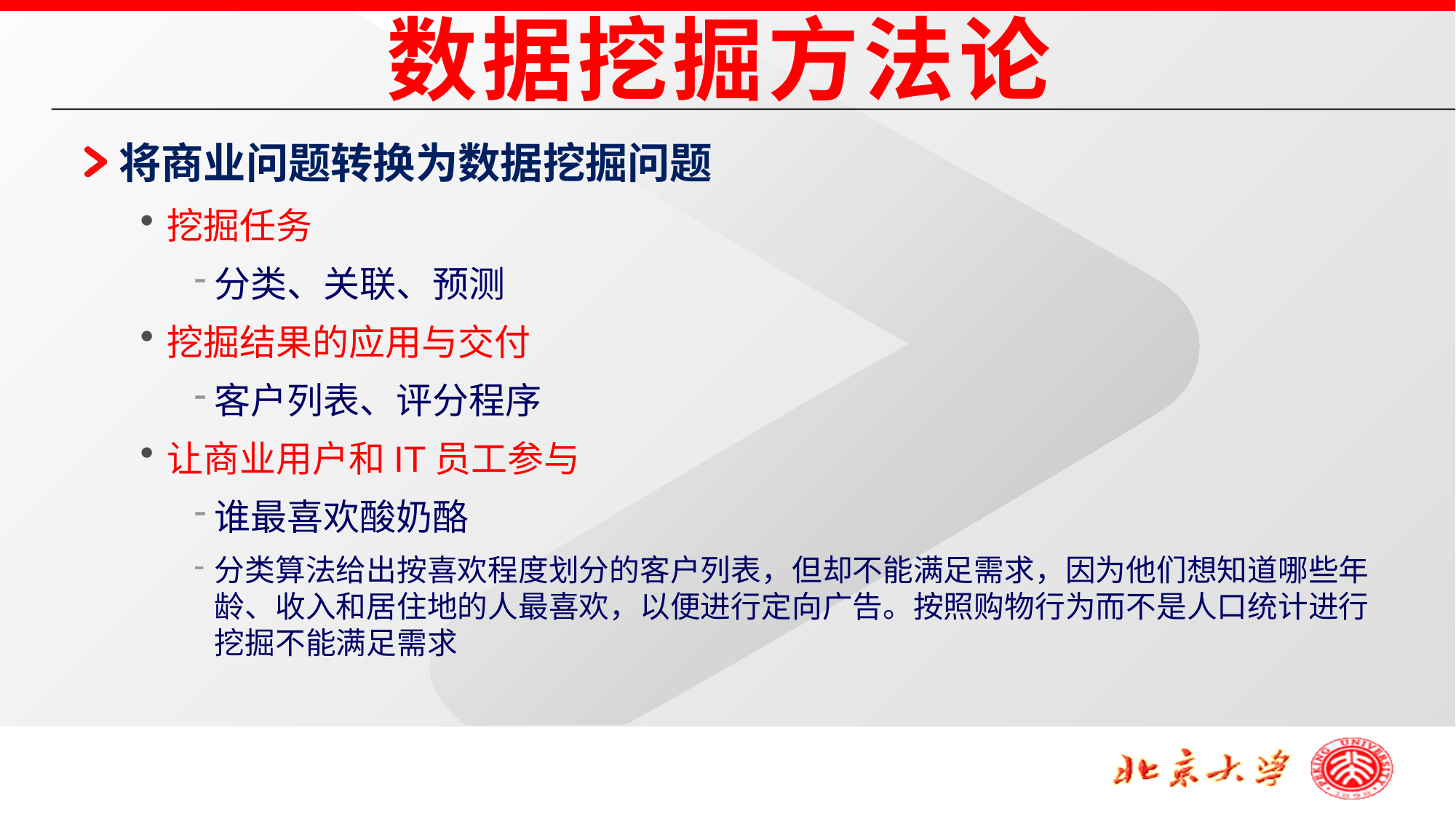

数据挖掘方法论
将商业问题转换为数据挖掘问题
挖掘任务
分类、关联、预测
挖掘结果的应用与交付
客户列表、评分程序
让商业用户和IT员工参与
谁最喜欢酸奶酪
分类算法给出按喜欢程度划分的客户列表，但却不能满足需求，因为他们想知道哪些年龄、收入和居住地的人最喜欢，以便进行定向广告。按照购物行为而不是人口统计进行挖掘不能满足需求